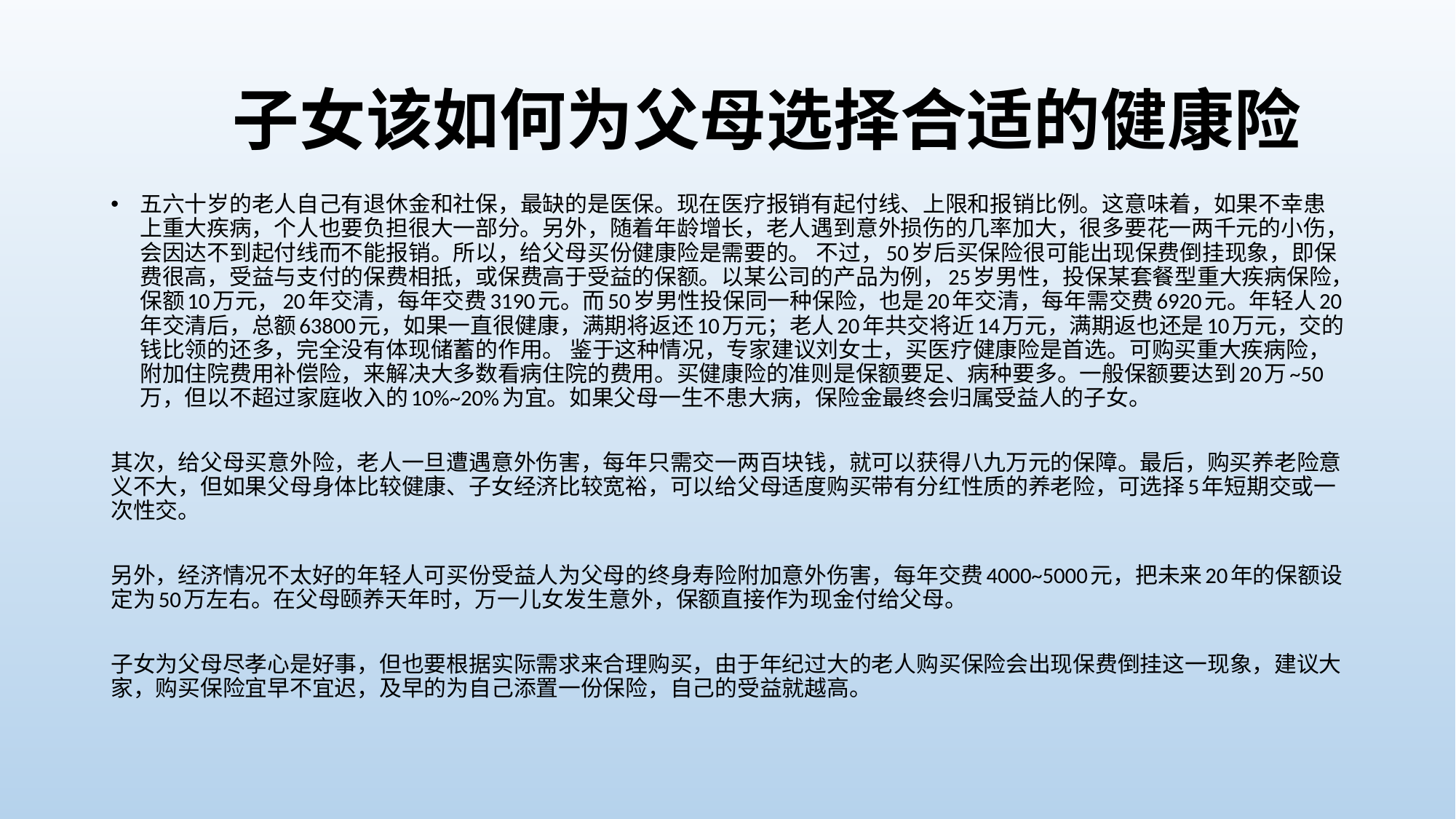

# 子女该如何为父母选择合适的健康险
五六十岁的老人自己有退休金和社保，最缺的是医保。现在医疗报销有起付线、上限和报销比例。这意味着，如果不幸患上重大疾病，个人也要负担很大一部分。另外，随着年龄增长，老人遇到意外损伤的几率加大，很多要花一两千元的小伤，会因达不到起付线而不能报销。所以，给父母买份健康险是需要的。 不过，50岁后买保险很可能出现保费倒挂现象，即保费很高，受益与支付的保费相抵，或保费高于受益的保额。以某公司的产品为例，25岁男性，投保某套餐型重大疾病保险，保额10万元，20年交清，每年交费3190元。而50岁男性投保同一种保险，也是20年交清，每年需交费6920元。年轻人20年交清后，总额63800元，如果一直很健康，满期将返还10万元；老人20年共交将近14万元，满期返也还是10万元，交的钱比领的还多，完全没有体现储蓄的作用。 鉴于这种情况，专家建议刘女士，买医疗健康险是首选。可购买重大疾病险，附加住院费用补偿险，来解决大多数看病住院的费用。买健康险的准则是保额要足、病种要多。一般保额要达到20万~50万，但以不超过家庭收入的10%~20%为宜。如果父母一生不患大病，保险金最终会归属受益人的子女。

其次，给父母买意外险，老人一旦遭遇意外伤害，每年只需交一两百块钱，就可以获得八九万元的保障。最后，购买养老险意义不大，但如果父母身体比较健康、子女经济比较宽裕，可以给父母适度购买带有分红性质的养老险，可选择5年短期交或一次性交。

另外，经济情况不太好的年轻人可买份受益人为父母的终身寿险附加意外伤害，每年交费4000~5000元，把未来20年的保额设定为50万左右。在父母颐养天年时，万一儿女发生意外，保额直接作为现金付给父母。

子女为父母尽孝心是好事，但也要根据实际需求来合理购买，由于年纪过大的老人购买保险会出现保费倒挂这一现象，建议大家，购买保险宜早不宜迟，及早的为自己添置一份保险，自己的受益就越高。